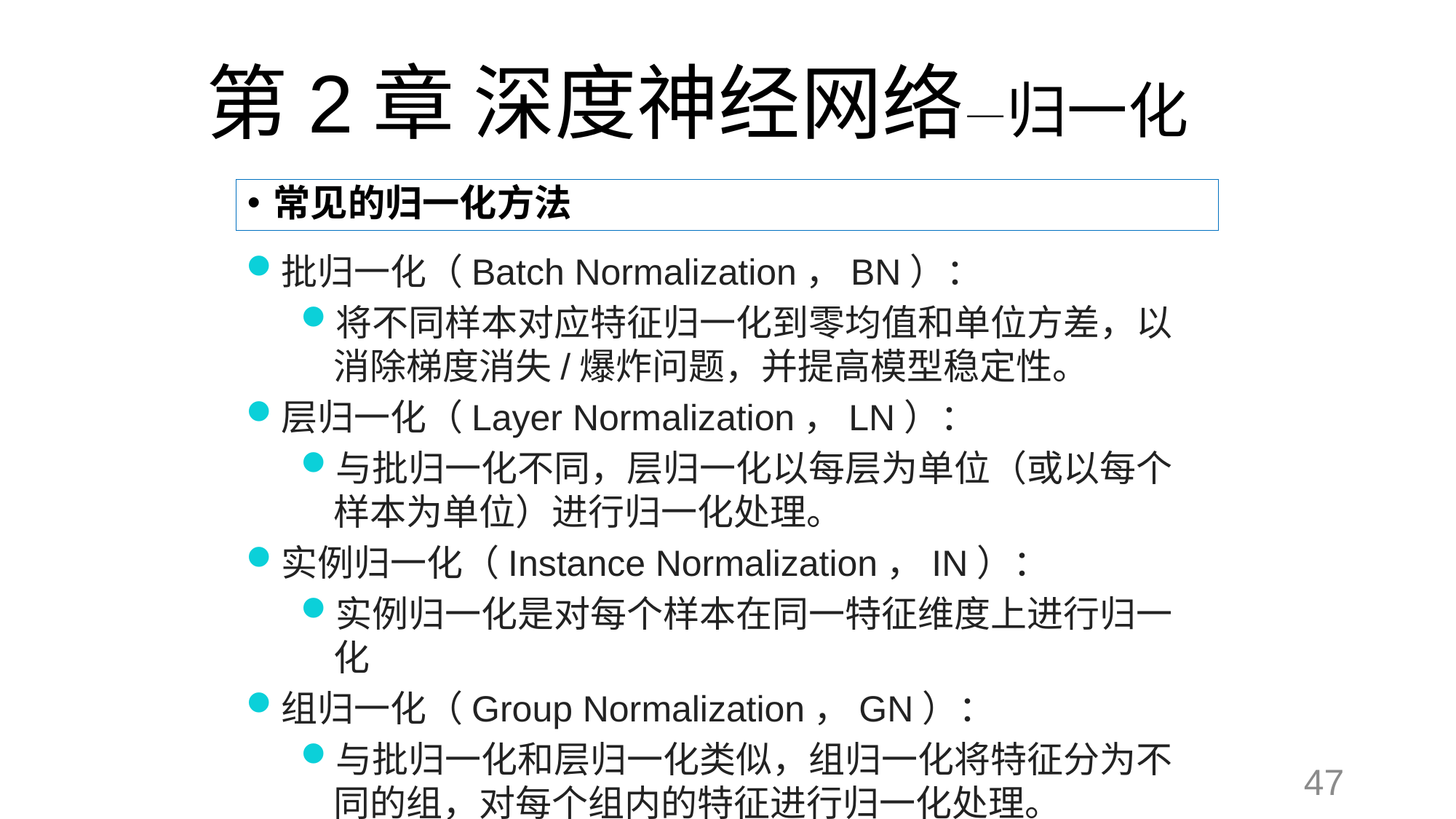

# 第2章 深度神经网络—归一化
常见的归一化方法
批归一化（Batch Normalization，BN）：
将不同样本对应特征归一化到零均值和单位方差，以消除梯度消失/爆炸问题，并提高模型稳定性。
层归一化（Layer Normalization，LN）：
与批归一化不同，层归一化以每层为单位（或以每个样本为单位）进行归一化处理。
实例归一化（Instance Normalization，IN）：
实例归一化是对每个样本在同一特征维度上进行归一化
组归一化（Group Normalization，GN）：
与批归一化和层归一化类似，组归一化将特征分为不同的组，对每个组内的特征进行归一化处理。

47